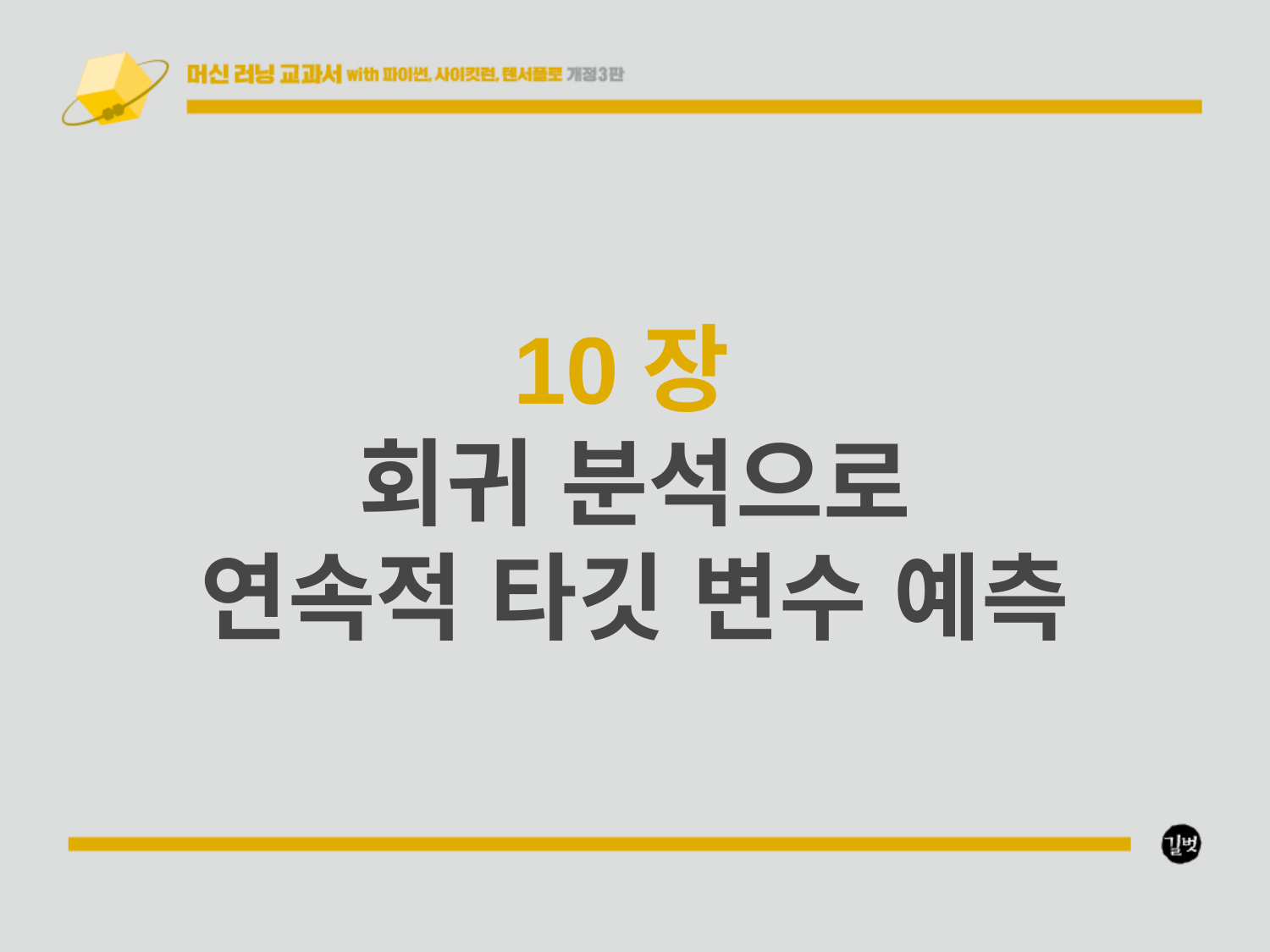

10장
회귀 분석으로
연속적 타깃 변수 예측